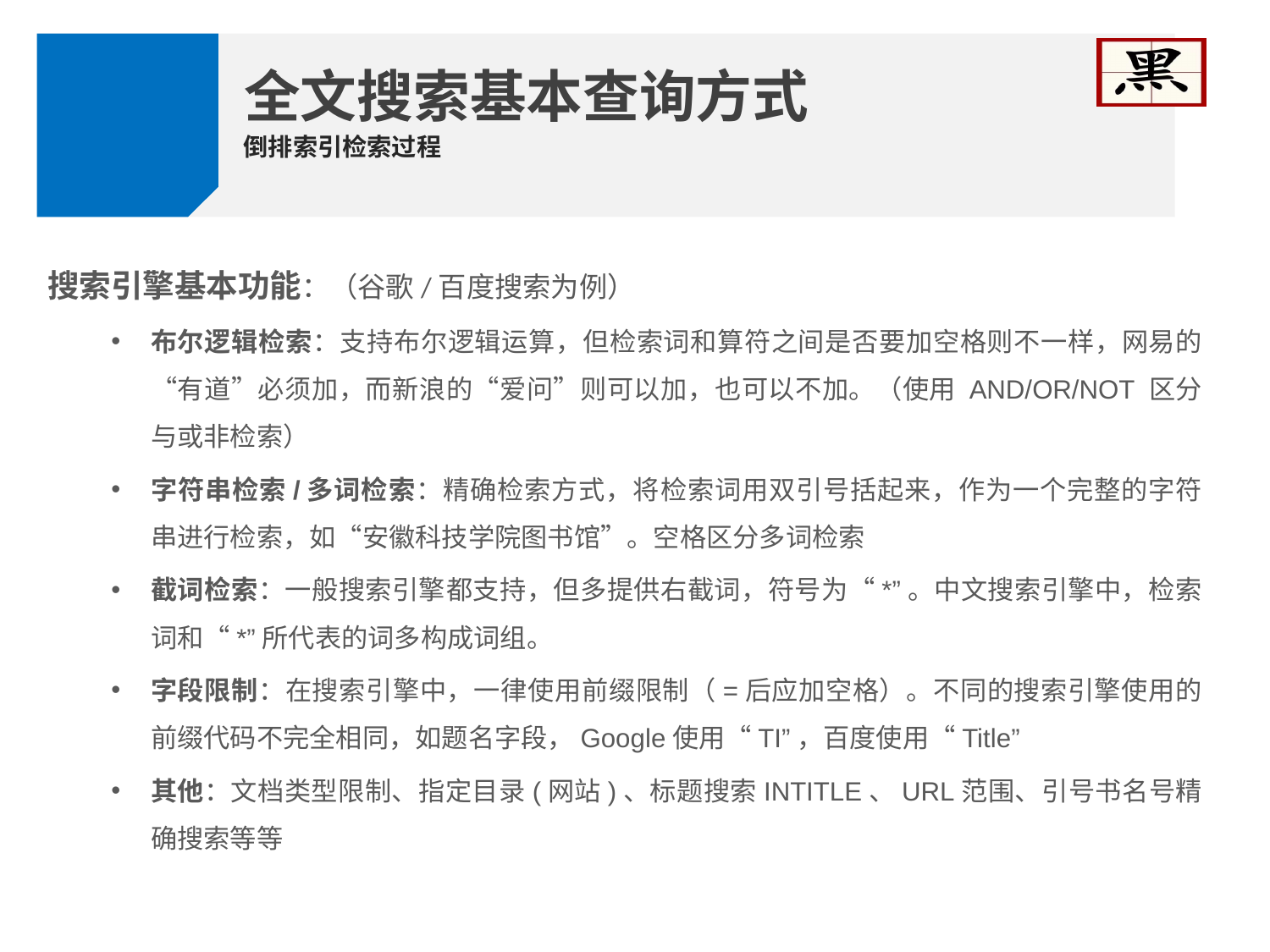

全文搜索基本查询方式
倒排索引检索过程
搜索引擎基本功能：（谷歌/百度搜索为例）
布尔逻辑检索：支持布尔逻辑运算，但检索词和算符之间是否要加空格则不一样，网易的“有道”必须加，而新浪的“爱问”则可以加，也可以不加。（使用 AND/OR/NOT 区分与或非检索）
字符串检索/多词检索：精确检索方式，将检索词用双引号括起来，作为一个完整的字符串进行检索，如“安徽科技学院图书馆”。空格区分多词检索
截词检索：一般搜索引擎都支持，但多提供右截词，符号为“*”。中文搜索引擎中，检索词和“*”所代表的词多构成词组。
字段限制：在搜索引擎中，一律使用前缀限制（=后应加空格）。不同的搜索引擎使用的前缀代码不完全相同，如题名字段，Google使用“TI”，百度使用“Title”
其他：文档类型限制、指定目录(网站)、标题搜索INTITLE、URL范围、引号书名号精确搜索等等